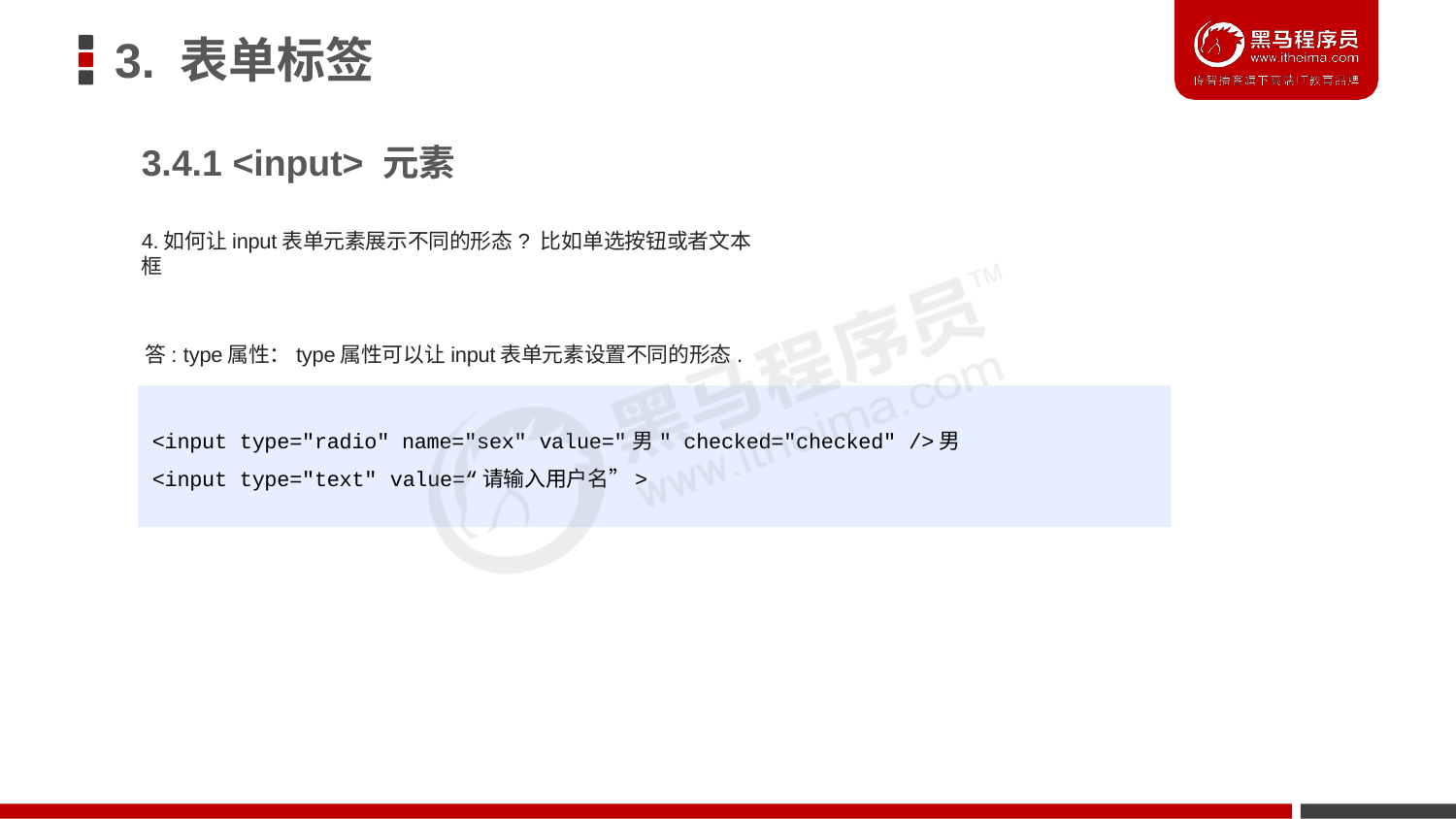

# 3. 表单标签
3.4.1 <input> 元素

4.如何让input表单元素展示不同的形态? 比如单选按钮或者文本框

答: type属性：type属性可以让input表单元素设置不同的形态.

<input type="radio" name="sex" value="男" checked="checked" />男
<input type="text" value=“请输入用户名”>